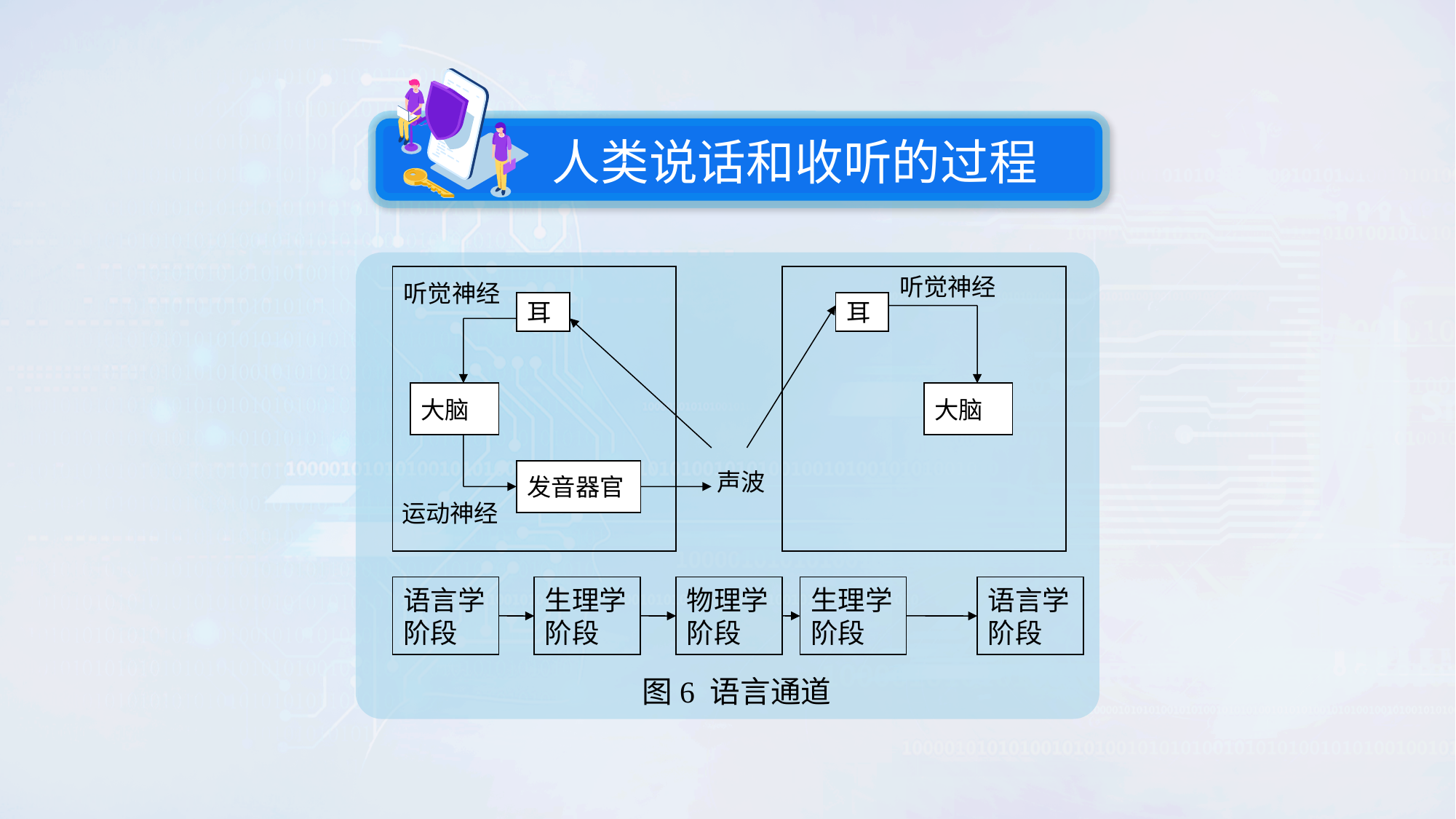

人类说话和收听的过程

听觉神经
听觉神经
耳
耳

大脑
大脑

发音器官
声波

运动神经
语言学
阶段
生理学
阶段
物理学
阶段
生理学
阶段
语言学
阶段

图6 语言通道